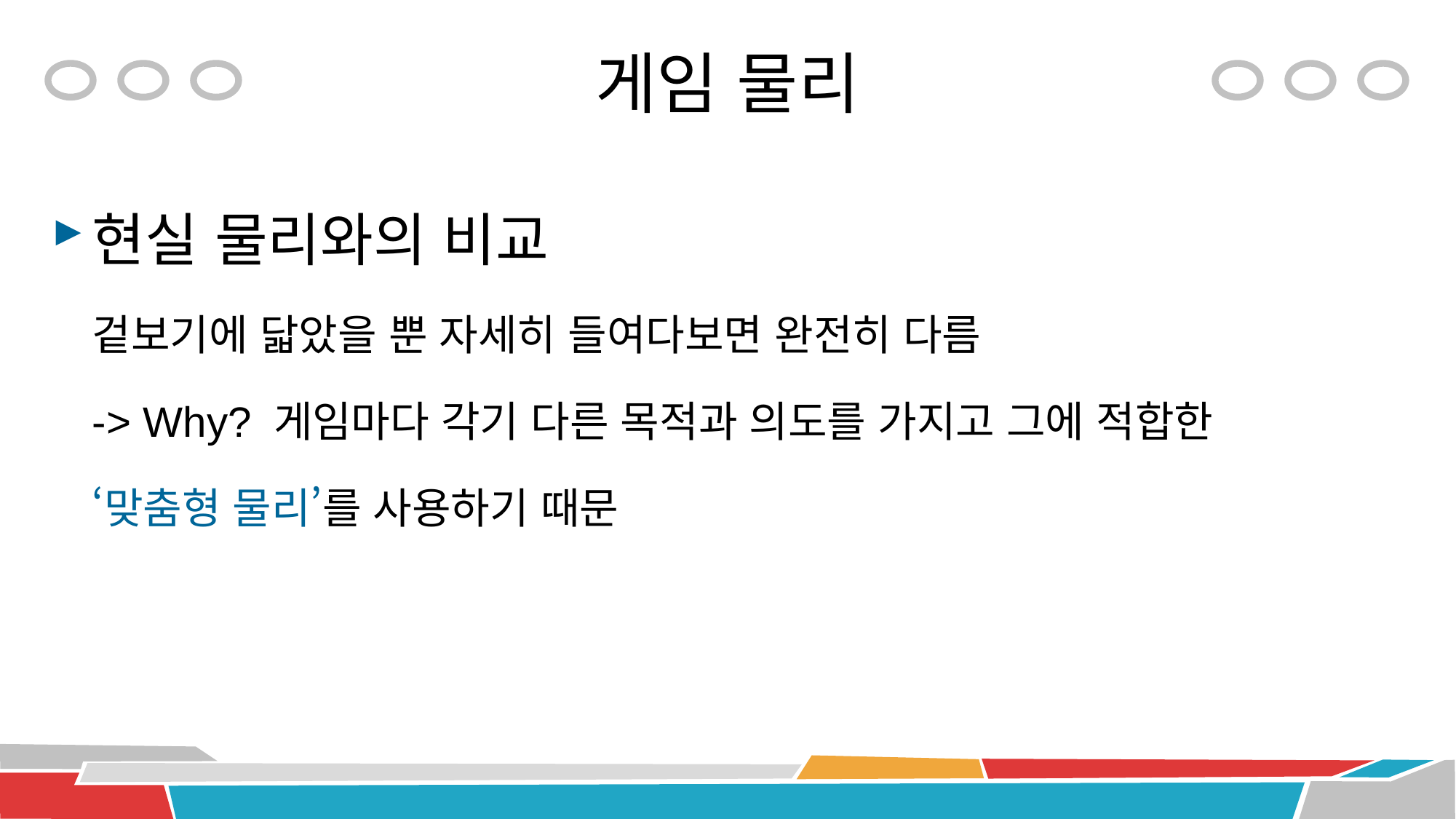

# 게임 물리
현실 물리와의 비교
겉보기에 닯았을 뿐 자세히 들여다보면 완전히 다름
-> Why? 게임마다 각기 다른 목적과 의도를 가지고 그에 적합한
‘맞춤형 물리’를 사용하기 때문